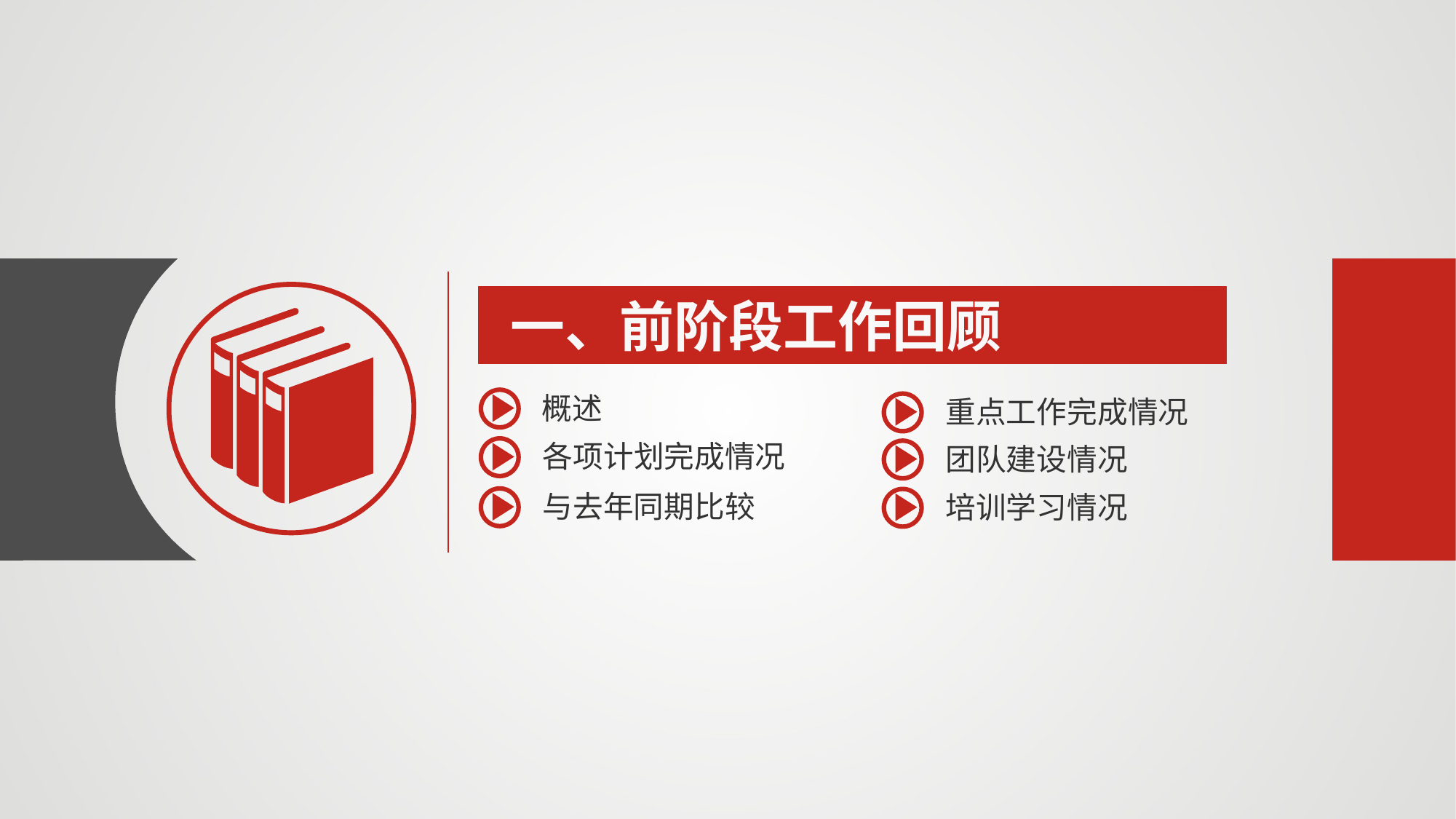

一、前阶段工作回顾
概述

重点工作完成情况

各项计划完成情况

团队建设情况

与去年同期比较

培训学习情况